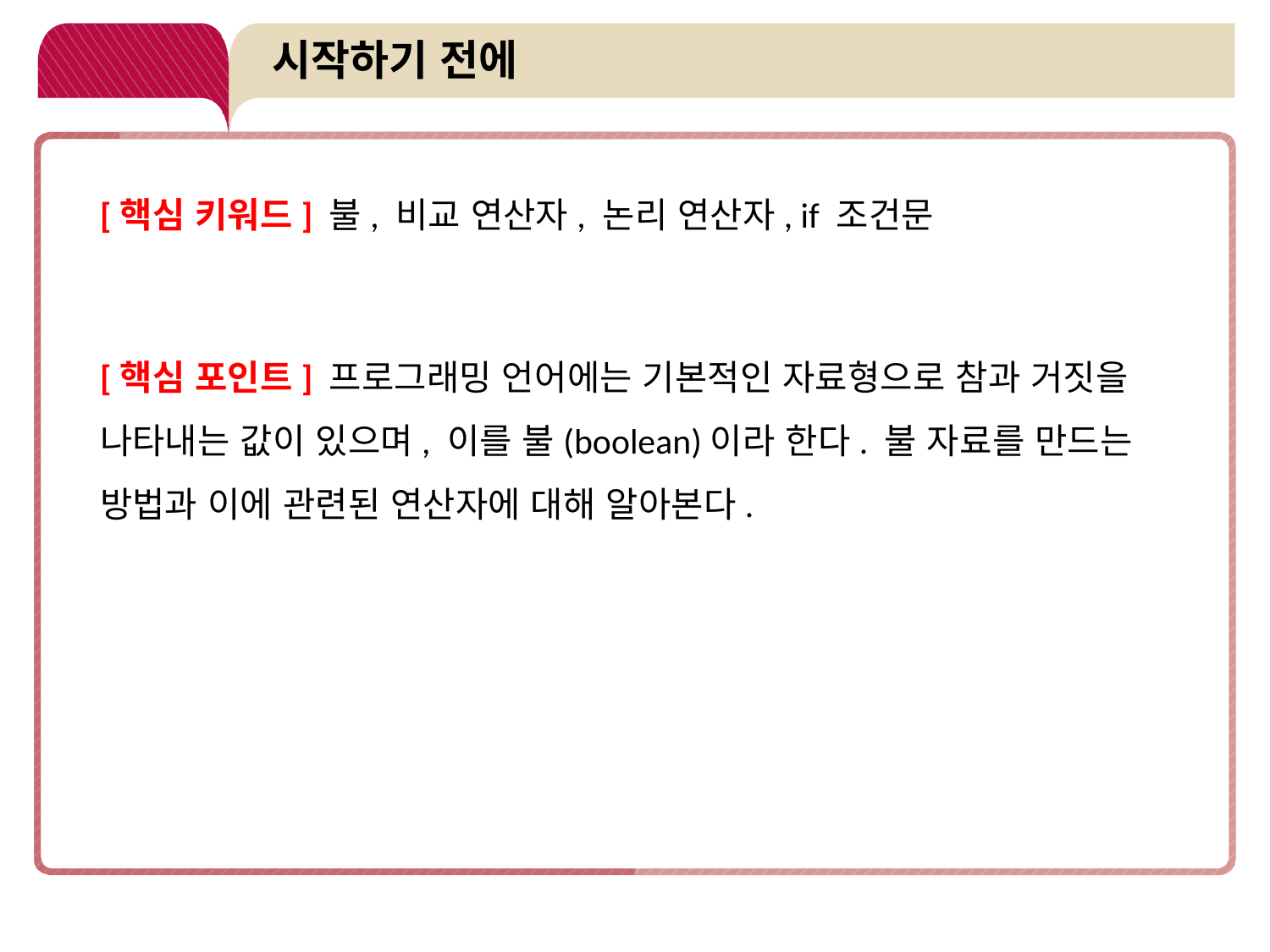

# 시작하기 전에
[핵심 키워드] 불, 비교 연산자, 논리 연산자, if 조건문

[핵심 포인트] 프로그래밍 언어에는 기본적인 자료형으로 참과 거짓을 나타내는 값이 있으며, 이를 불(boolean)이라 한다. 불 자료를 만드는 방법과 이에 관련된 연산자에 대해 알아본다.